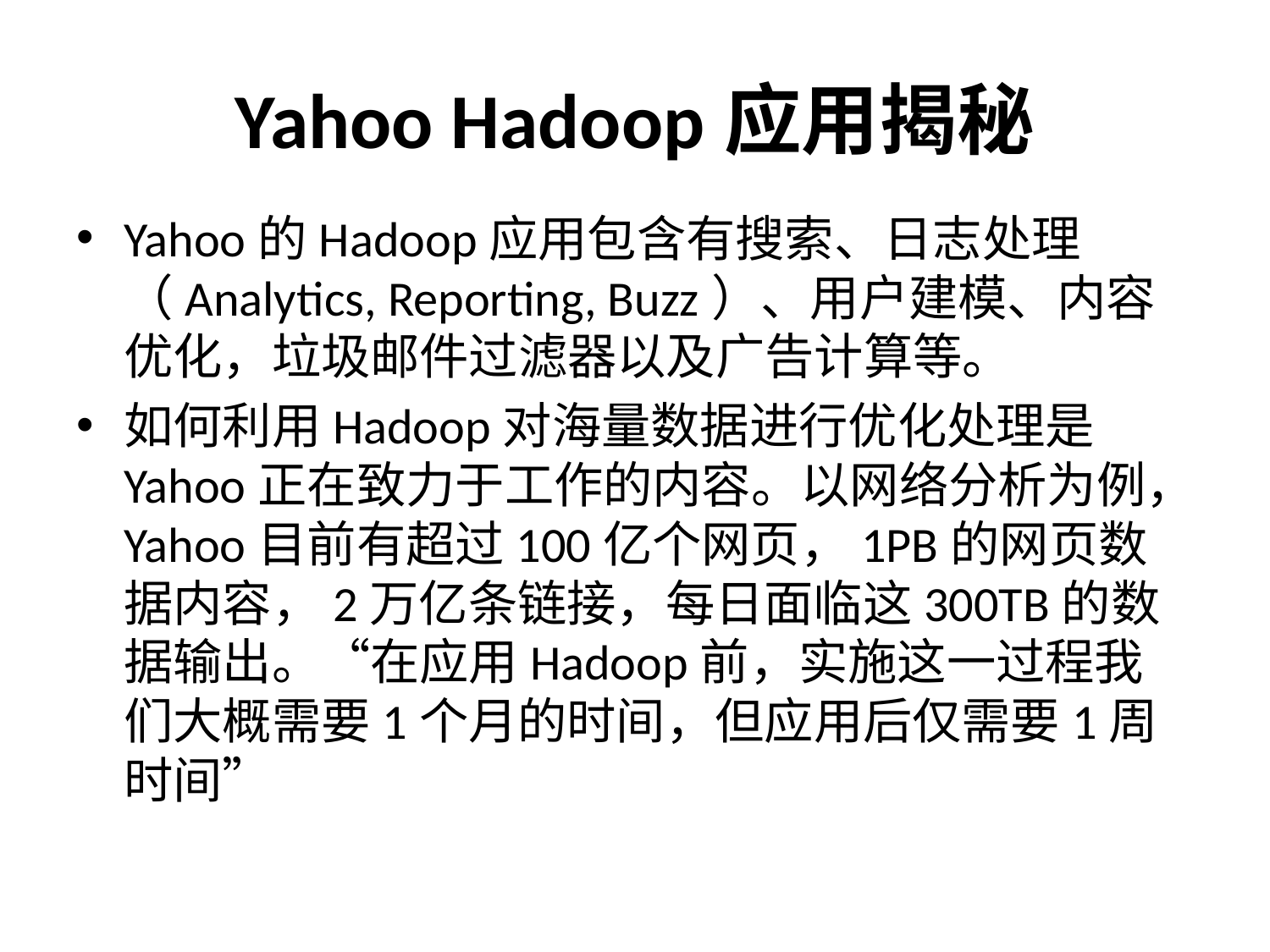

# Yahoo Hadoop应用揭秘
Yahoo的Hadoop应用包含有搜索、日志处理（Analytics, Reporting, Buzz）、用户建模、内容优化，垃圾邮件过滤器以及广告计算等。
如何利用Hadoop对海量数据进行优化处理是Yahoo正在致力于工作的内容。以网络分析为例，Yahoo目前有超过100亿个网页，1PB的网页数据内容，2万亿条链接，每日面临这300TB的数据输出。“在应用Hadoop前，实施这一过程我们大概需要1个月的时间，但应用后仅需要1周时间”